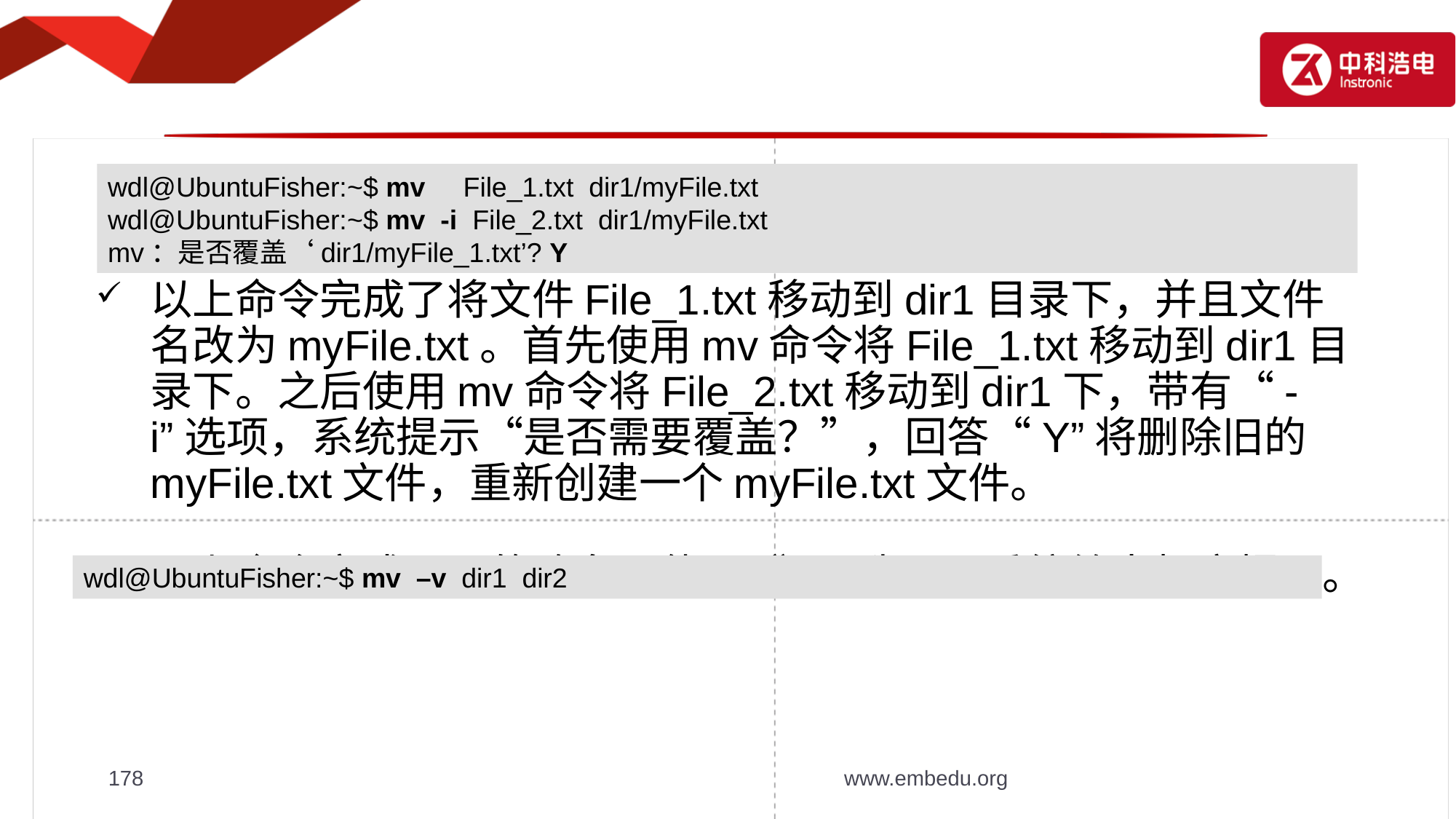

wdl@UbuntuFisher:~$ mv     File_1.txt  dir1/myFile.txt
wdl@UbuntuFisher:~$ mv  -i  File_2.txt  dir1/myFile.txt
mv：是否覆盖‘dir1/myFile_1.txt’? Y
以上命令完成了将文件File_1.txt移动到dir1目录下，并且文件名改为myFile.txt。首先使用mv命令将File_1.txt移动到dir1目录下。之后使用mv命令将File_2.txt移动到dir1下，带有“-i”选项，系统提示“是否需要覆盖？”，回答“Y”将删除旧的myFile.txt文件，重新创建一个myFile.txt文件。

以上命令完成目录的改名，使用“-v”选项，系统给出相应提示。
wdl@UbuntuFisher:~$ mv  –v  dir1  dir2
178
www.embedu.org